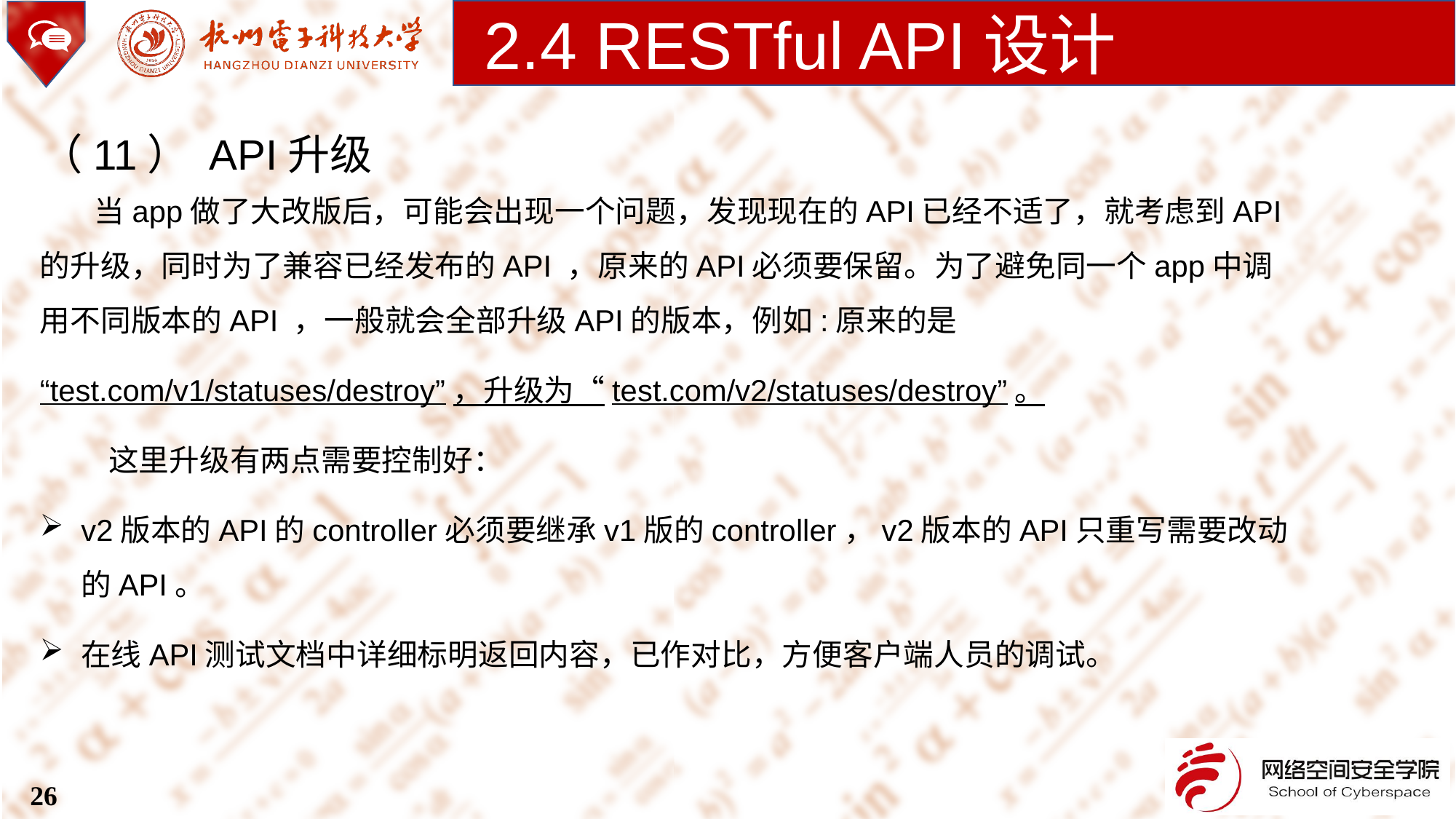

2.4 RESTful API设计
（11） API升级
当app做了大改版后，可能会出现一个问题，发现现在的API已经不适了，就考虑到API的升级，同时为了兼容已经发布的API ，原来的API必须要保留。为了避免同一个app中调用不同版本的API ，一般就会全部升级API的版本，例如:原来的是
“test.com/v1/statuses/destroy”，升级为“test.com/v2/statuses/destroy”。
 这里升级有两点需要控制好：
v2版本的API的controller必须要继承v1版的controller，v2版本的API只重写需要改动的API。
在线API测试文档中详细标明返回内容，已作对比，方便客户端人员的调试。
26